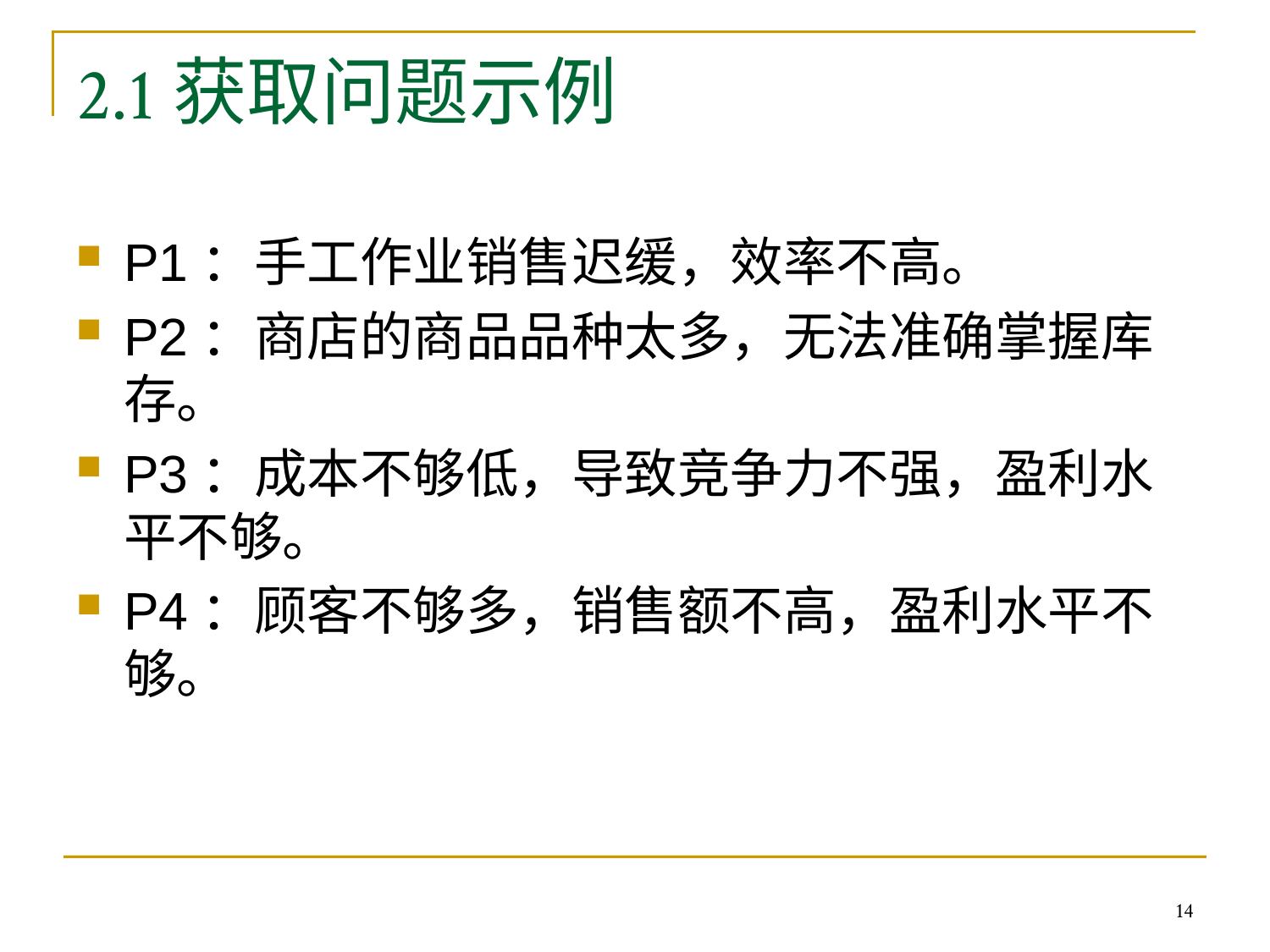

# 2.1获取问题示例
P1：手工作业销售迟缓，效率不高。
P2：商店的商品品种太多，无法准确掌握库存。
P3：成本不够低，导致竞争力不强，盈利水平不够。
P4：顾客不够多，销售额不高，盈利水平不够。
14